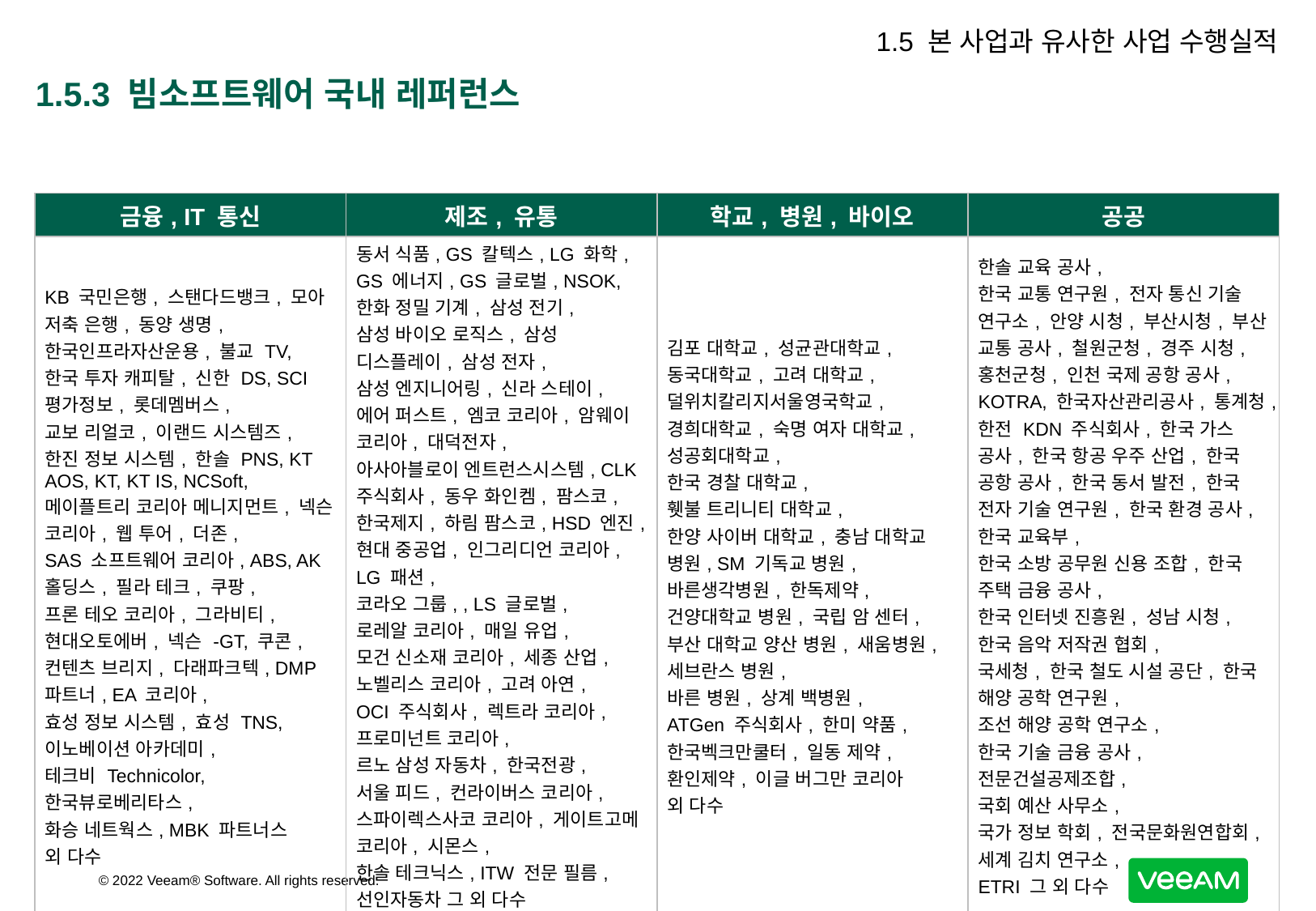

1.5 본 사업과 유사한 사업 수행실적
# 1.5.3 빔소프트웨어 국내 레퍼런스
1.5 본 사업과 유사한 사업 수행실적
| 금융, IT 통신 | 제조, 유통 | 학교, 병원, 바이오 | 공공 |
| --- | --- | --- | --- |
| KB 국민은행, 스탠다드뱅크, 모아 저축 은행, 동양 생명, 한국인프라자산운용, 불교 TV, 한국 투자 캐피탈, 신한 DS, SCI평가정보, 롯데멤버스, 교보 리얼코, 이랜드 시스템즈, 한진 정보 시스템, 한솔 PNS, KT AOS, KT, KT IS, NCSoft, 메이플트리 코리아 메니지먼트, 넥슨 코리아, 웹 투어, 더존, SAS 소프트웨어 코리아, ABS, AK 홀딩스, 필라 테크, 쿠팡, 프론 테오 코리아, 그라비티, 현대오토에버, 넥슨 -GT, 쿠콘, 컨텐츠 브리지, 다래파크텍, DMP 파트너, EA 코리아, 효성 정보 시스템, 효성 TNS, 이노베이션 아카데미, 테크비 Technicolor, 한국뷰로베리타스, 화승 네트웍스, MBK 파트너스 외 다수 | 동서 식품, GS 칼텍스, LG 화학, GS 에너지, GS 글로벌, NSOK, 한화 정밀 기계, 삼성 전기, 삼성 바이오 로직스, 삼성 디스플레이, 삼성 전자, 삼성 엔지니어링, 신라 스테이, 에어 퍼스트, 엠코 코리아, 암웨이 코리아, 대덕전자, 아사아블로이 엔트런스시스템, CLK 주식회사, 동우 화인켐, 팜스코, 한국제지, 하림 팜스코, HSD 엔진, 현대 중공업, 인그리디언 코리아, LG 패션, 코라오 그룹, , LS 글로벌, 로레알 코리아, 매일 유업, 모건 신소재 코리아, 세종 산업, 노벨리스 코리아, 고려 아연, OCI 주식회사, 렉트라 코리아, 프로미넌트 코리아, 르노 삼성 자동차, 한국전광, 서울 피드, 컨라이버스 코리아, 스파이렉스사코 코리아, 게이트고메 코리아, 시몬스, 한솔 테크닉스, ITW 전문 필름, 선인자동차 그 외 다수 | 김포 대학교, 성균관대학교, 동국대학교, 고려 대학교, 덜위치칼리지서울영국학교, 경희대학교, 숙명 여자 대학교, 성공회대학교, 한국 경찰 대학교, 휏불 트리니티 대학교, 한양 사이버 대학교, 충남 대학교 병원, SM 기독교 병원, 바른생각병원, 한독제약, 건양대학교 병원, 국립 암 센터, 부산 대학교 양산 병원, 새움병원, 세브란스 병원, 바른 병원, 상계 백병원, ATGen 주식회사, 한미 약품, 한국벡크만쿨터, 일동 제약, 환인제약, 이글 버그만 코리아 외 다수 | 한솔 교육 공사, 한국 교통 연구원, 전자 통신 기술 연구소, 안양 시청, 부산시청, 부산 교통 공사, 철원군청, 경주 시청, 홍천군청, 인천 국제 공항 공사, KOTRA, 한국자산관리공사, 통계청, 한전 KDN 주식회사, 한국 가스 공사, 한국 항공 우주 산업, 한국 공항 공사, 한국 동서 발전, 한국 전자 기술 연구원, 한국 환경 공사, 한국 교육부, 한국 소방 공무원 신용 조합, 한국 주택 금융 공사, 한국 인터넷 진흥원, 성남 시청, 한국 음악 저작권 협회, 국세청, 한국 철도 시설 공단, 한국 해양 공학 연구원, 조선 해양 공학 연구소, 한국 기술 금융 공사, 전문건설공제조합, 국회 예산 사무소, 국가 정보 학회, 전국문화원연합회, 세계 김치 연구소, ETRI 그 외 다수 |